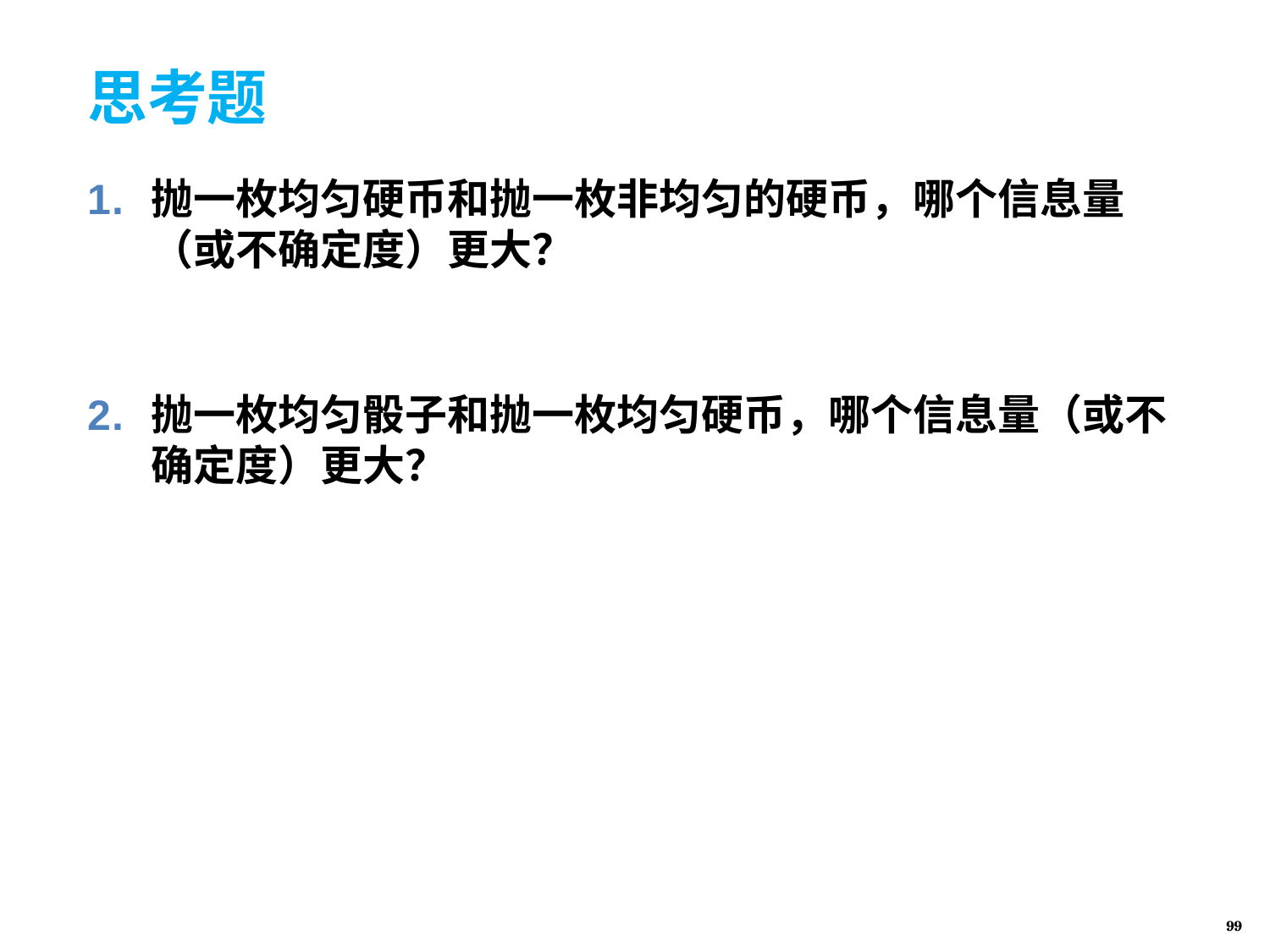

# 思考题
抛一枚均匀硬币和抛一枚非均匀的硬币，哪个信息量（或不确定度）更大？

抛一枚均匀骰子和抛一枚均匀硬币，哪个信息量（或不确定度）更大？

99